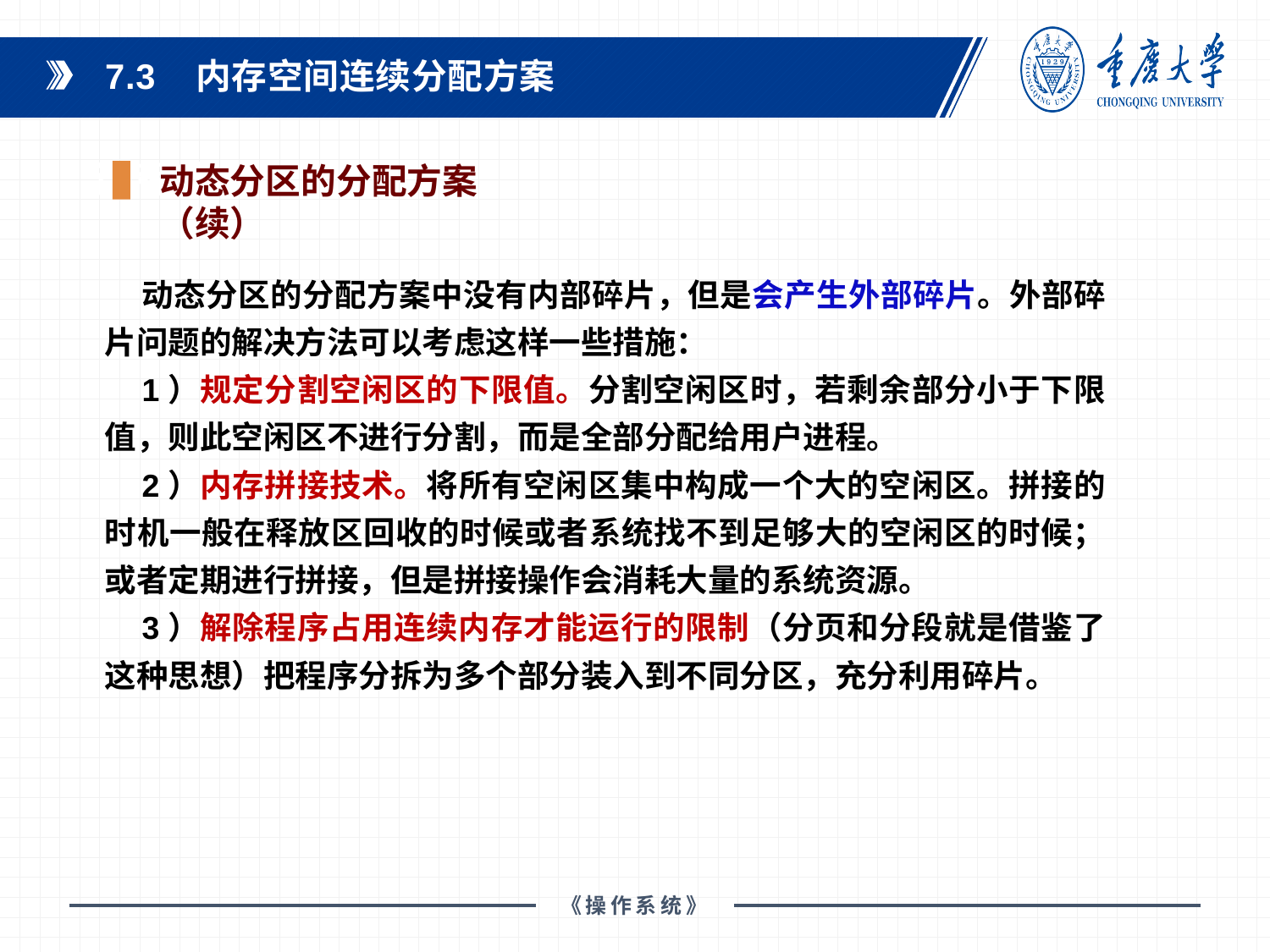

7.3   内存空间连续分配方案
动态分区的分配方案（续）
课程教材：

动态分区的分配方案中没有内部碎片，但是会产生外部碎片。外部碎片问题的解决方法可以考虑这样一些措施：
1）规定分割空闲区的下限值。分割空闲区时，若剩余部分小于下限值，则此空闲区不进行分割，而是全部分配给用户进程。
2）内存拼接技术。将所有空闲区集中构成一个大的空闲区。拼接的时机一般在释放区回收的时候或者系统找不到足够大的空闲区的时候；或者定期进行拼接，但是拼接操作会消耗大量的系统资源。
3）解除程序占用连续内存才能运行的限制（分页和分段就是借鉴了这种思想）把程序分拆为多个部分装入到不同分区，充分利用碎片。